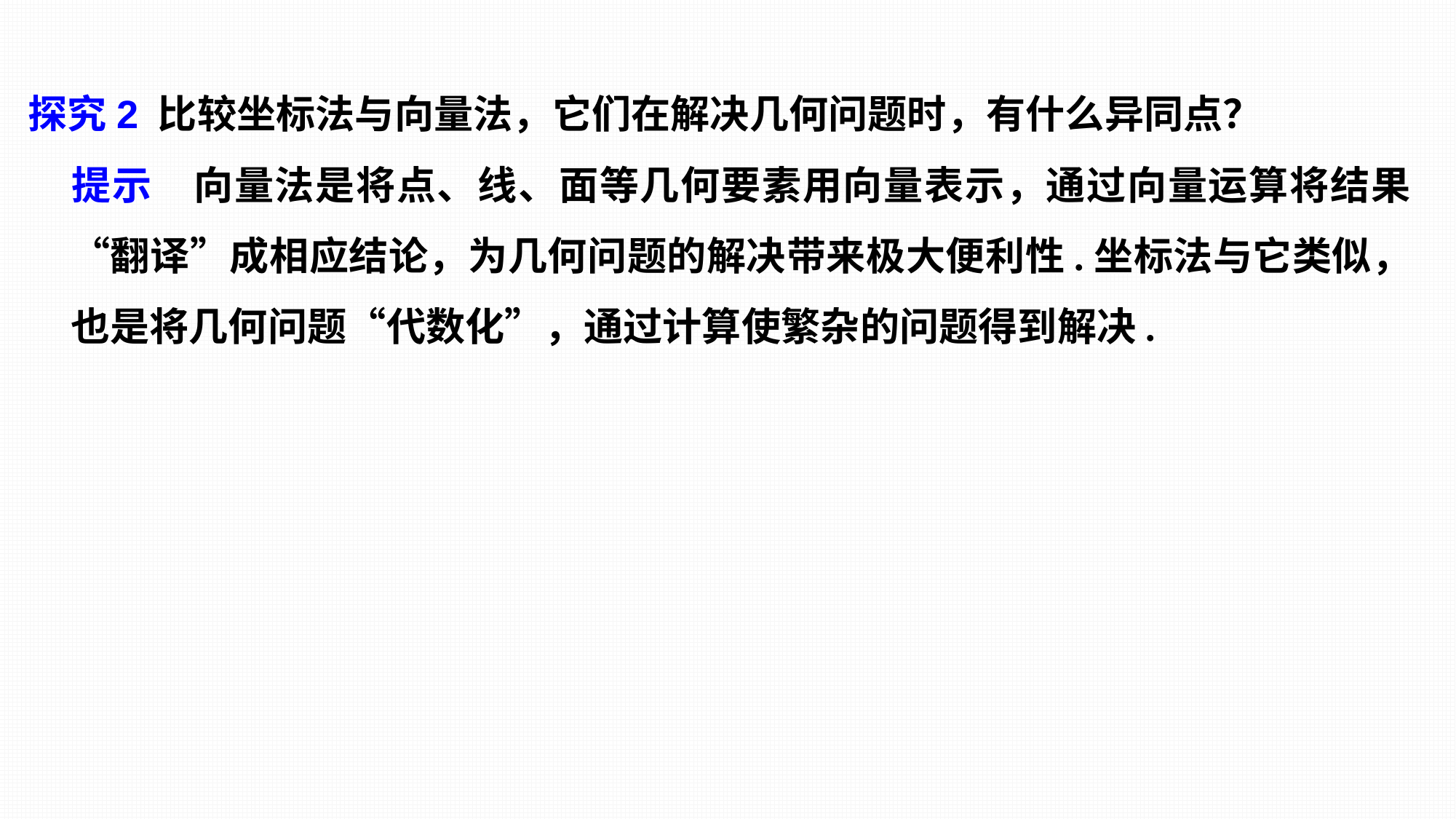

探究2 比较坐标法与向量法，它们在解决几何问题时，有什么异同点？
	提示　向量法是将点、线、面等几何要素用向量表示，通过向量运算将结果“翻译”成相应结论，为几何问题的解决带来极大便利性.坐标法与它类似，也是将几何问题“代数化”，通过计算使繁杂的问题得到解决.